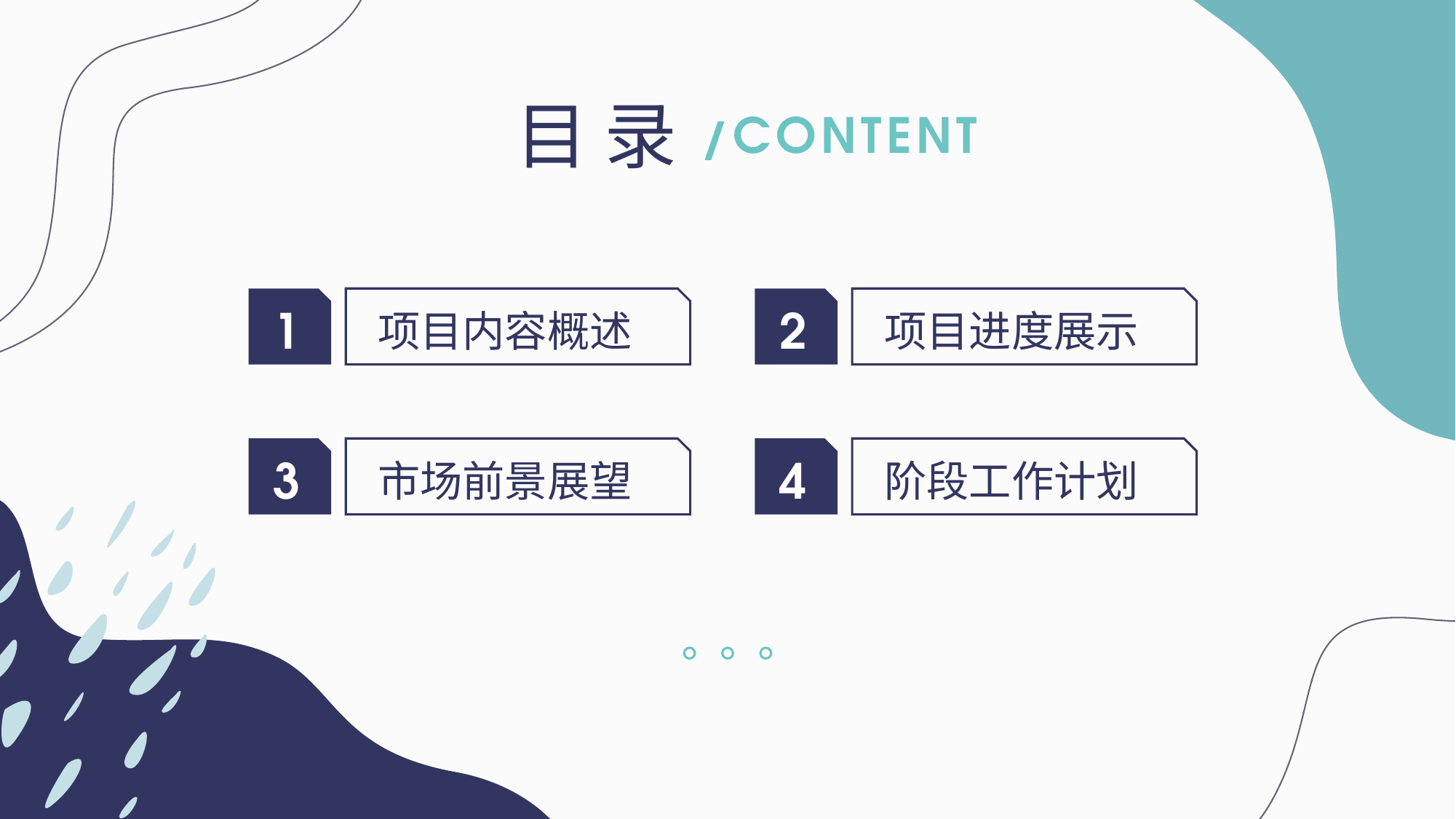

目 录
/CONTENT
1
项目内容概述
2
项目进度展示
3
市场前景展望
4
阶段工作计划

SHANQIU